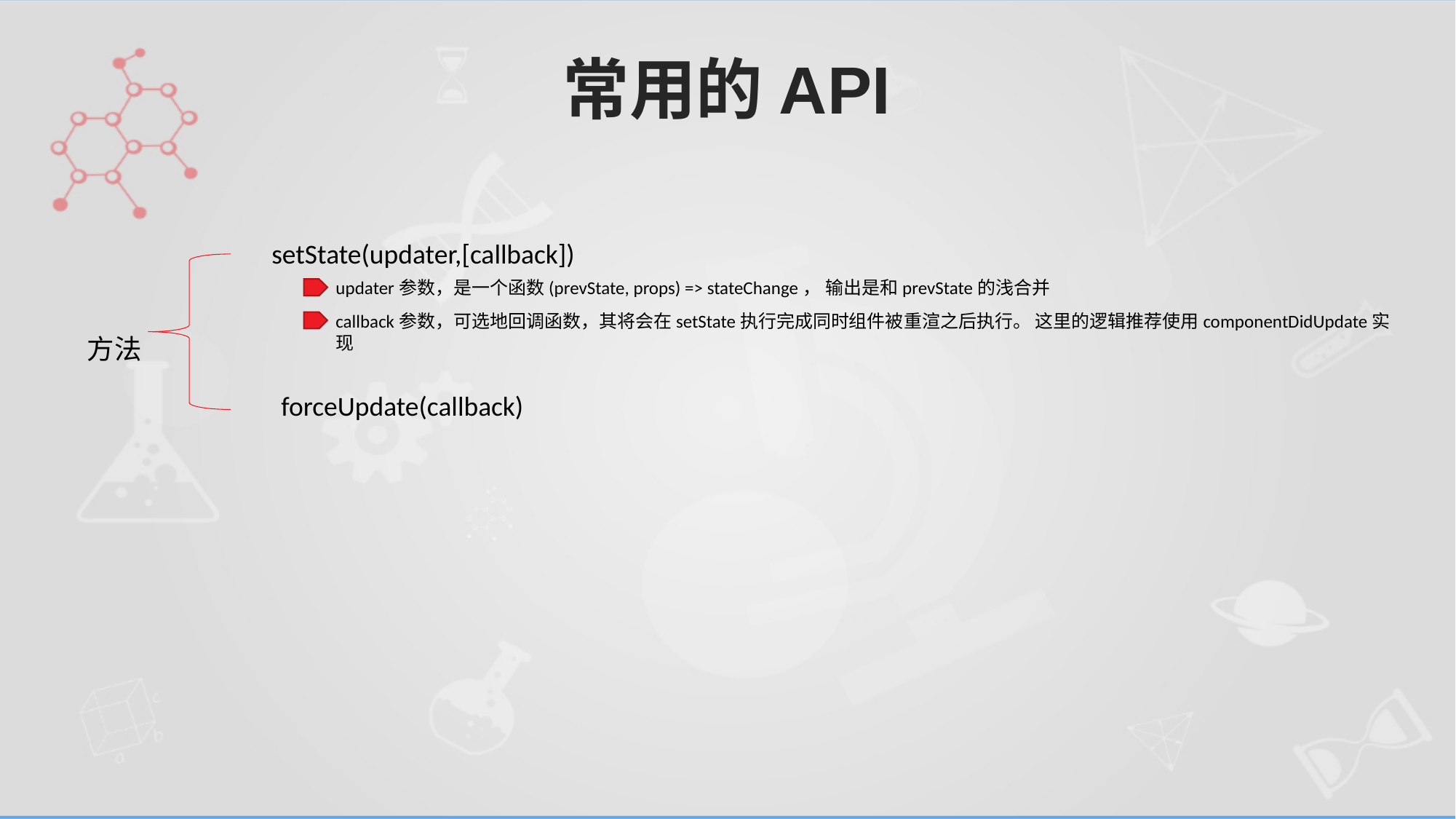

# 常用的API
setState(updater,[callback])

updater参数，是一个函数(prevState, props) => stateChange， 输出是和prevState的浅合并

callback参数，可选地回调函数，其将会在setState执行完成同时组件被重渲之后执行。 这里的逻辑推荐使用componentDidUpdate实现

方法
forceUpdate(callback)